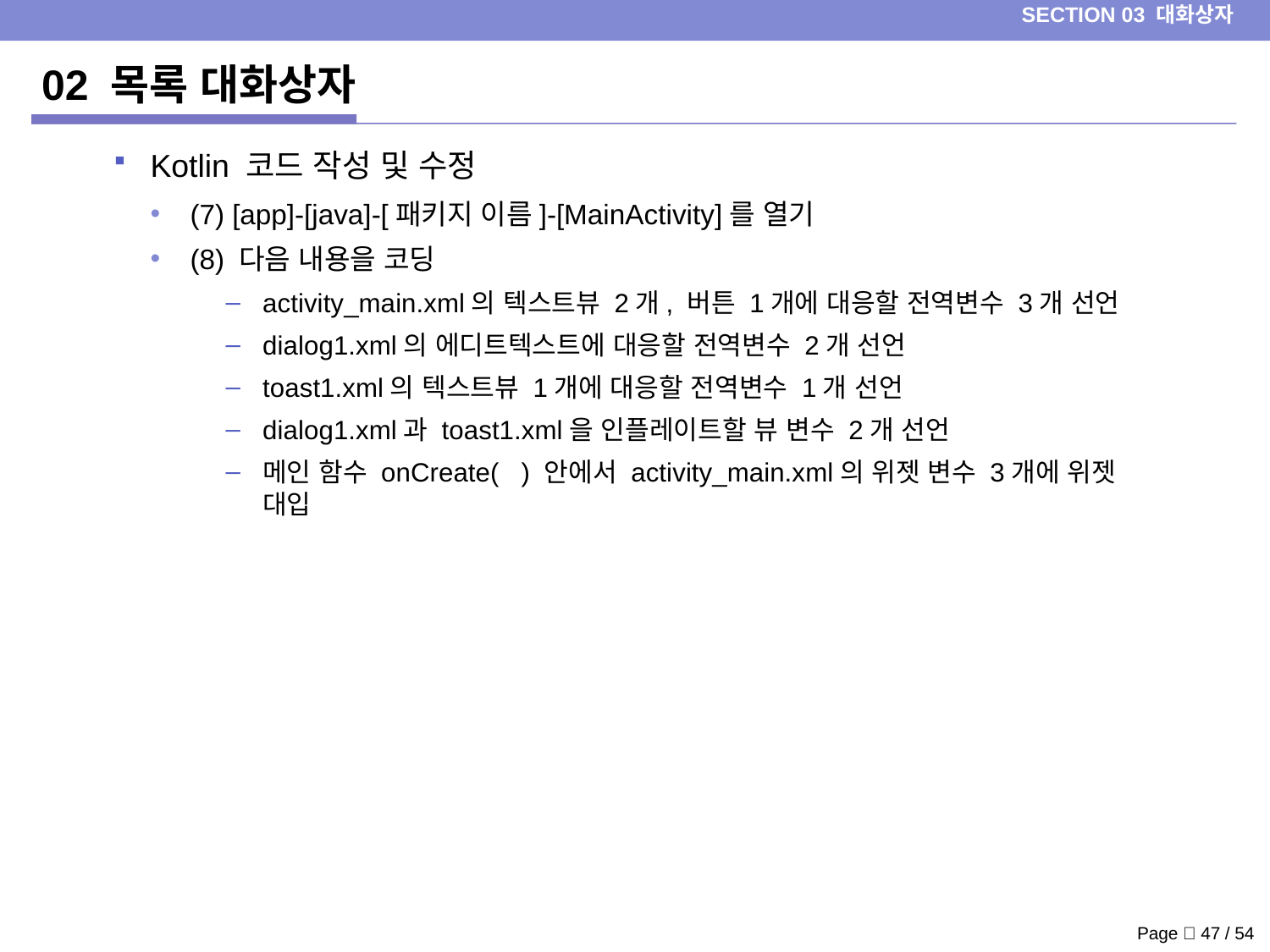

SECTION 03 대화상자
# 02 목록 대화상자
Kotlin 코드 작성 및 수정
(7) [app]-[java]-[패키지 이름]-[MainActivity]를 열기
(8) 다음 내용을 코딩
activity_main.xml의 텍스트뷰 2개, 버튼 1개에 대응할 전역변수 3개 선언
dialog1.xml의 에디트텍스트에 대응할 전역변수 2개 선언
toast1.xml의 텍스트뷰 1개에 대응할 전역변수 1개 선언
dialog1.xml과 toast1.xml을 인플레이트할 뷰 변수 2개 선언
메인 함수 onCreate(   ) 안에서 activity_main.xml의 위젯 변수 3개에 위젯 대입